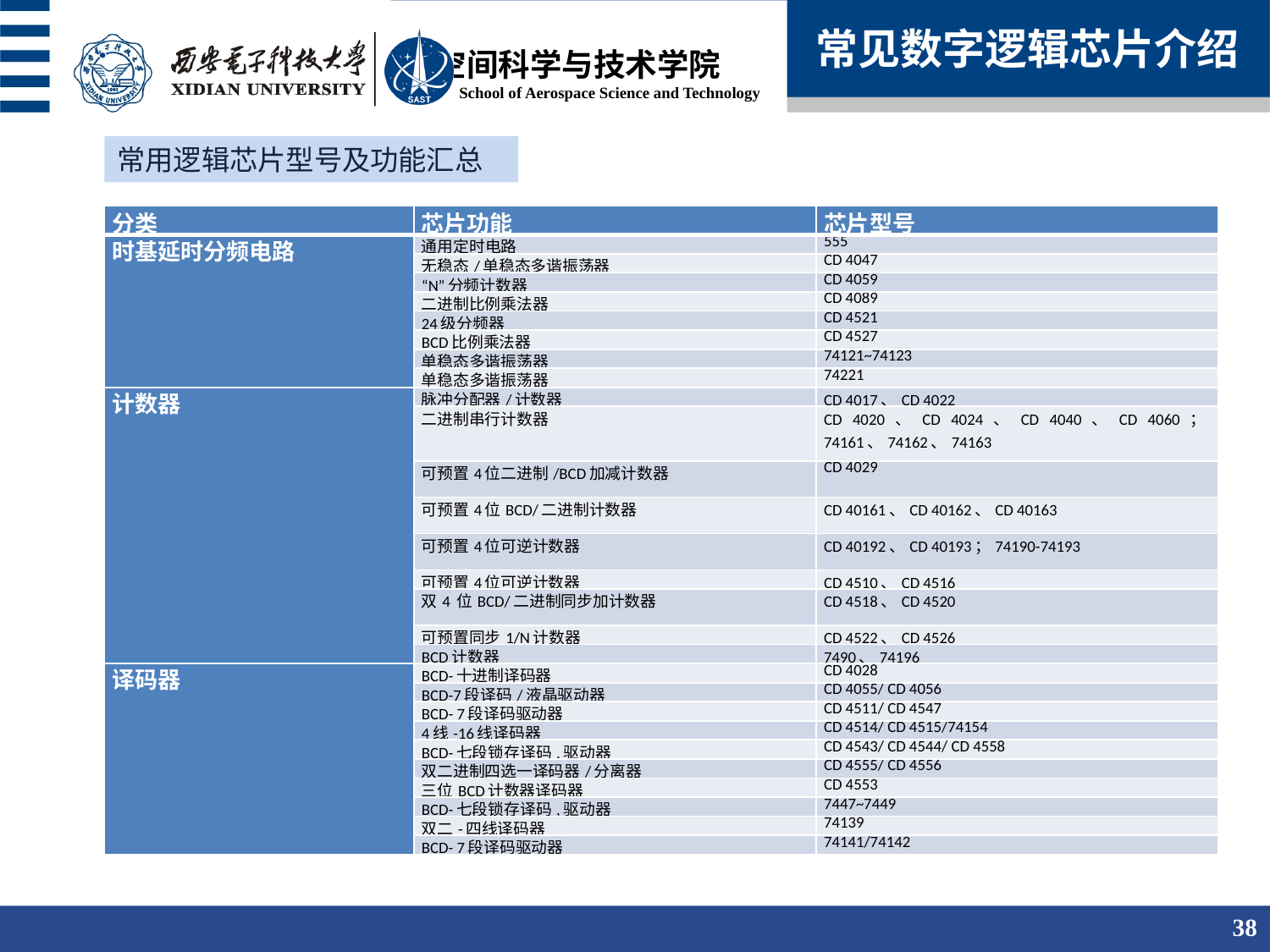

常见数字逻辑芯片介绍
常用逻辑芯片型号及功能汇总
| 分类 | 芯片功能 | 芯片型号 |
| --- | --- | --- |
| 时基延时分频电路 | 通用定时电路 | 555 |
|  | 无稳态/单稳态多谐振荡器 | CD 4047 |
|  | “N”分频计数器 | CD 4059 |
|  | 二进制比例乘法器 | CD 4089 |
|  | 24级分频器 | CD 4521 |
|  | BCD比例乘法器 | CD 4527 |
|  | 单稳态多谐振荡器 | 74121~74123 |
|  | 单稳态多谐振荡器 | 74221 |
| 计数器 | 脉冲分配器/计数器 | CD 4017、CD 4022 |
|  | 二进制串行计数器 | CD 4020、CD 4024、CD 4040、CD 4060；74161、74162、74163 |
|  | 可预置4位二进制/BCD加减计数器 | CD 4029 |
|  | 可预置4位BCD/二进制计数器 | CD 40161、CD 40162、CD 40163 |
|  | 可预置4位可逆计数器 | CD 40192、CD 40193；74190-74193 |
|  | 可预置4位可逆计数器 | CD 4510、CD 4516 |
|  | 双4 位BCD/二进制同步加计数器 | CD 4518、CD 4520 |
|  | 可预置同步1/N计数器 | CD 4522、CD 4526 |
|  | BCD计数器 | 7490、74196 |
| 译码器 | BCD-十进制译码器 | CD 4028 |
|  | BCD-7段译码/液晶驱动器 | CD 4055/ CD 4056 |
|  | BCD- 7段译码驱动器 | CD 4511/ CD 4547 |
|  | 4线-16线译码器 | CD 4514/ CD 4515/74154 |
|  | BCD-七段锁存译码,驱动器 | CD 4543/ CD 4544/ CD 4558 |
|  | 双二进制四选一译码器/分离器 | CD 4555/ CD 4556 |
|  | 三位BCD计数器译码器 | CD 4553 |
|  | BCD-七段锁存译码,驱动器 | 7447~7449 |
|  | 双二-四线译码器 | 74139 |
|  | BCD- 7段译码驱动器 | 74141/74142 |